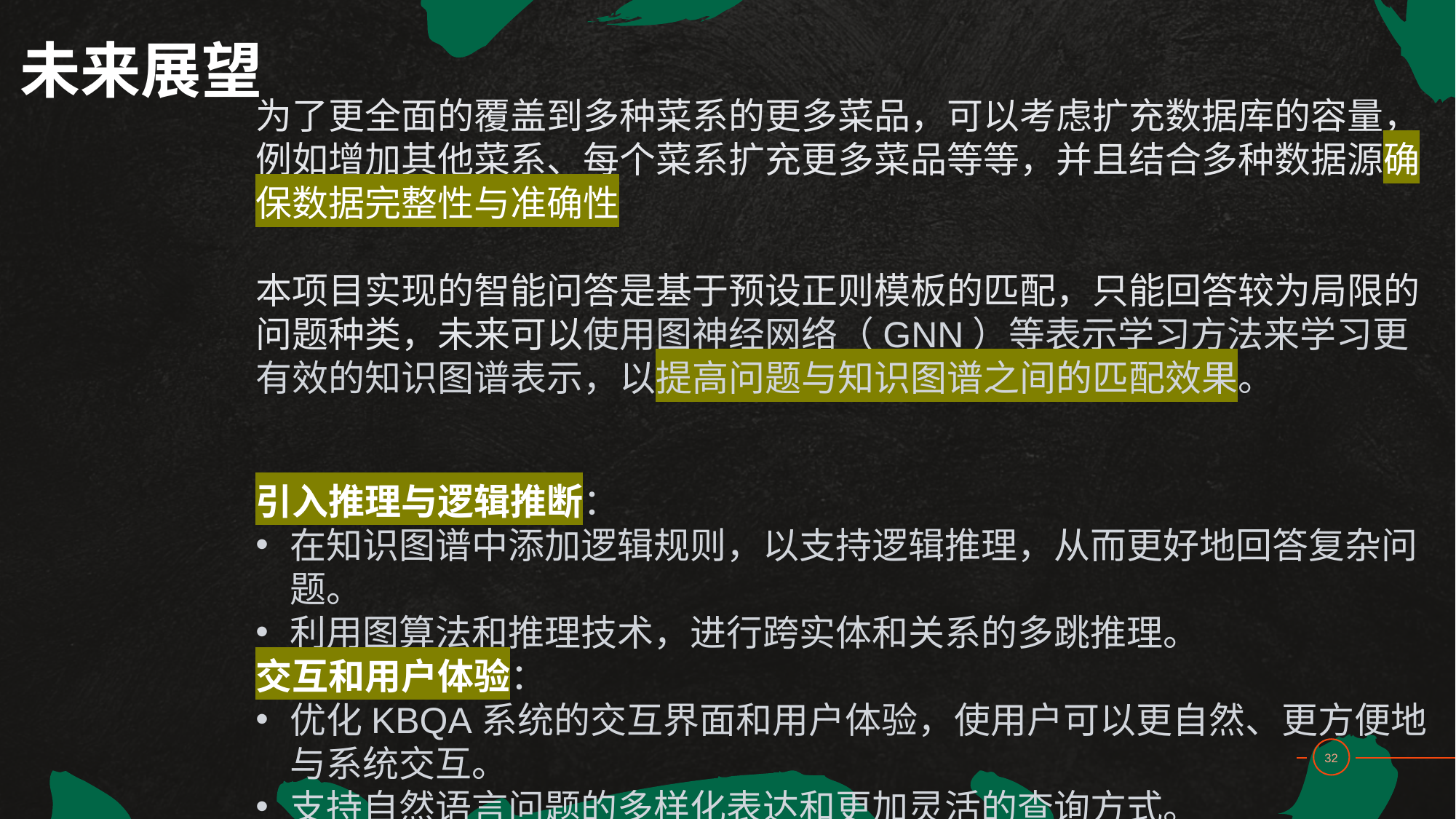

未来展望

为了更全面的覆盖到多种菜系的更多菜品，可以考虑扩充数据库的容量，例如增加其他菜系、每个菜系扩充更多菜品等等，并且结合多种数据源确保数据完整性与准确性

本项目实现的智能问答是基于预设正则模板的匹配，只能回答较为局限的问题种类，未来可以使用图神经网络（GNN）等表示学习方法来学习更有效的知识图谱表示，以提高问题与知识图谱之间的匹配效果。

引入推理与逻辑推断：
在知识图谱中添加逻辑规则，以支持逻辑推理，从而更好地回答复杂问题。
利用图算法和推理技术，进行跨实体和关系的多跳推理。
交互和用户体验：
优化KBQA系统的交互界面和用户体验，使用户可以更自然、更方便地与系统交互。
支持自然语言问题的多样化表达和更加灵活的查询方式。

32